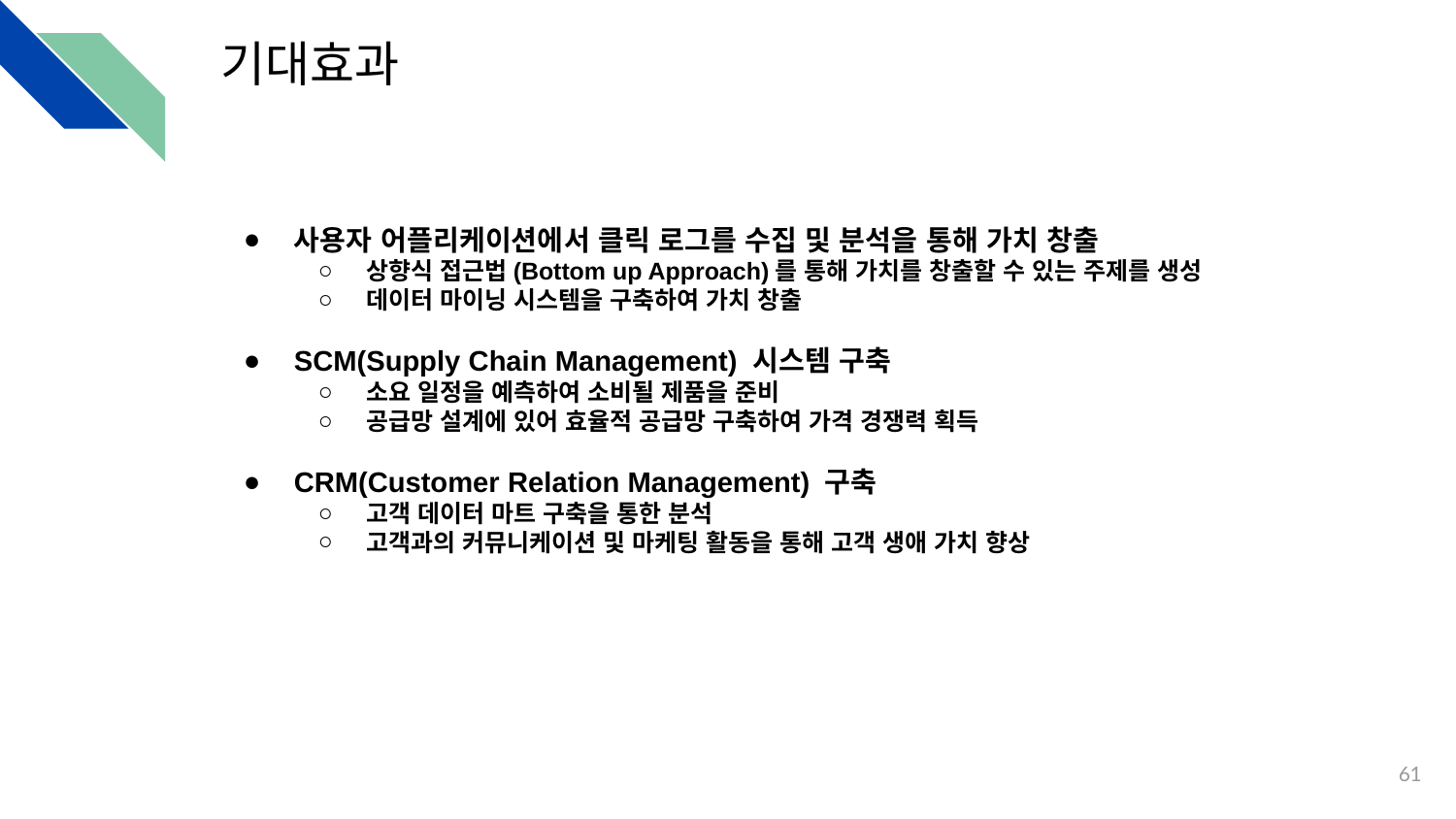

# 기대효과
사용자 어플리케이션에서 클릭 로그를 수집 및 분석을 통해 가치 창출
상향식 접근법(Bottom up Approach)를 통해 가치를 창출할 수 있는 주제를 생성
데이터 마이닝 시스템을 구축하여 가치 창출
SCM(Supply Chain Management) 시스템 구축
소요 일정을 예측하여 소비될 제품을 준비
공급망 설계에 있어 효율적 공급망 구축하여 가격 경쟁력 획득
CRM(Customer Relation Management) 구축
고객 데이터 마트 구축을 통한 분석
고객과의 커뮤니케이션 및 마케팅 활동을 통해 고객 생애 가치 향상
61